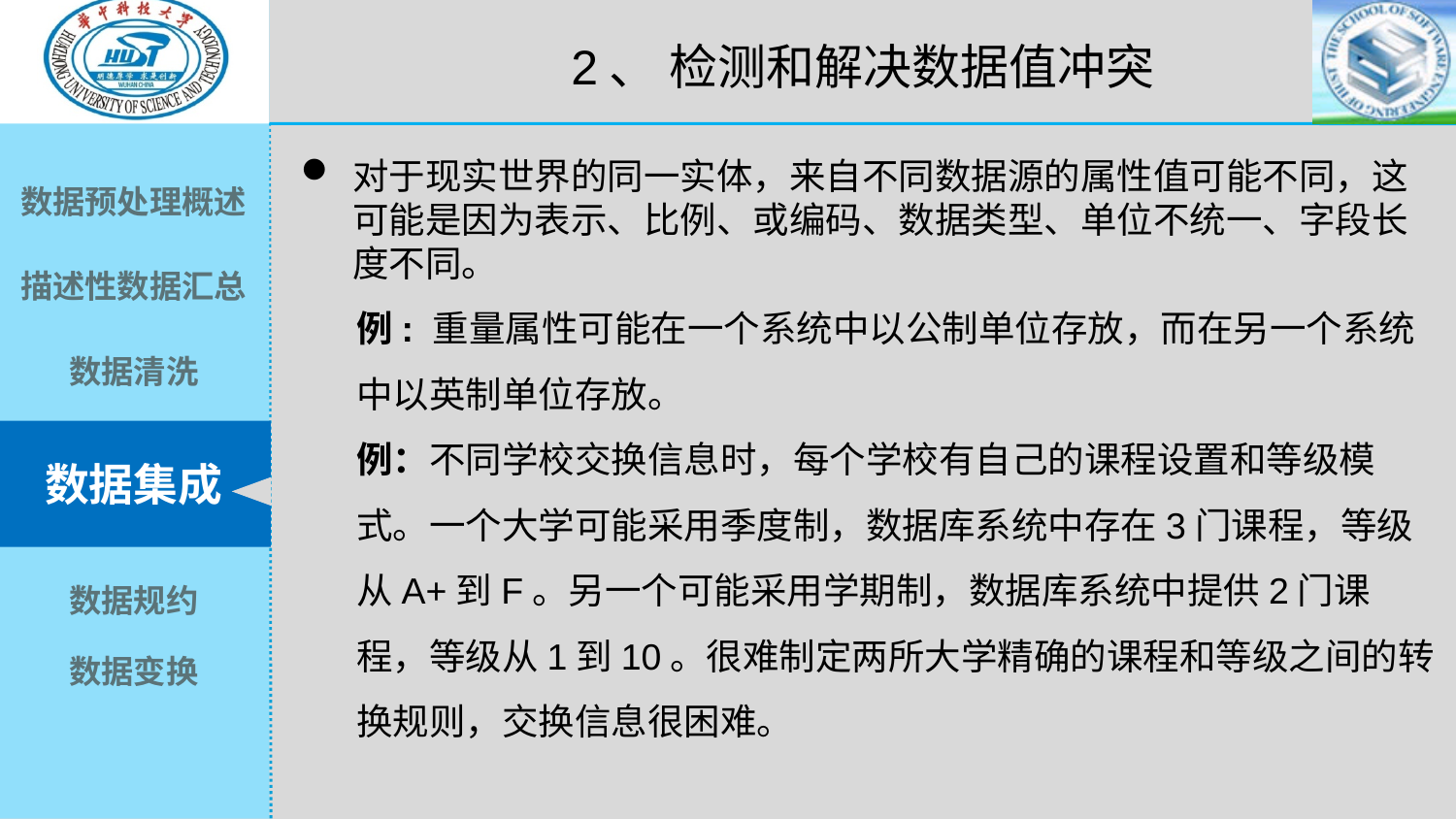

2、 检测和解决数据值冲突
对于现实世界的同一实体，来自不同数据源的属性值可能不同，这可能是因为表示、比例、或编码、数据类型、单位不统一、字段长度不同。
例: 重量属性可能在一个系统中以公制单位存放，而在另一个系统中以英制单位存放。
例：不同学校交换信息时，每个学校有自己的课程设置和等级模式。一个大学可能采用季度制，数据库系统中存在3门课程，等级从A+到F。另一个可能采用学期制，数据库系统中提供2门课程，等级从1到10。很难制定两所大学精确的课程和等级之间的转换规则，交换信息很困难。